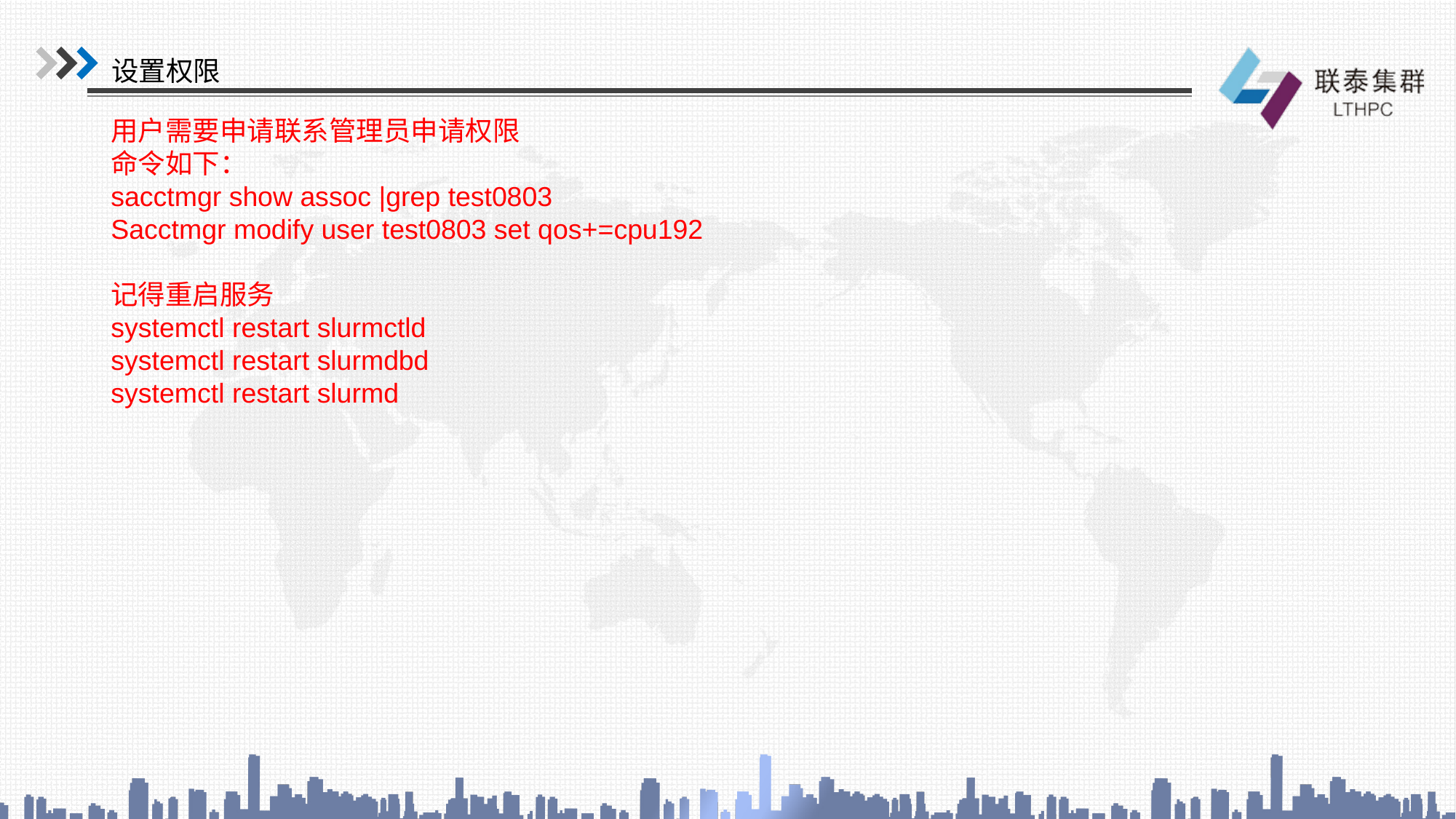

设置权限
用户需要申请联系管理员申请权限
命令如下：
sacctmgr show assoc |grep test0803
Sacctmgr modify user test0803 set qos+=cpu192

记得重启服务
systemctl restart slurmctld
systemctl restart slurmdbd
systemctl restart slurmd